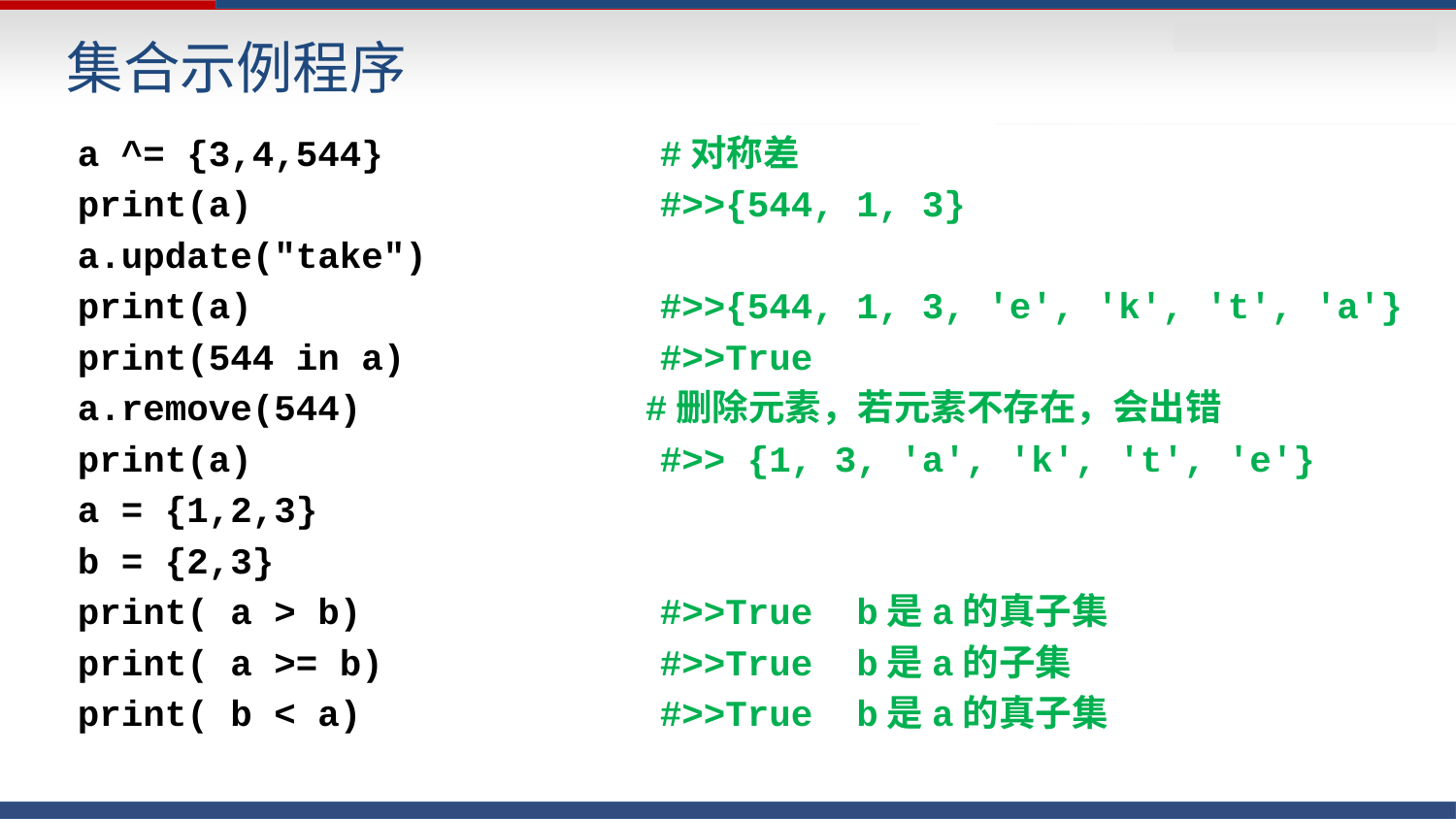

# 集合示例程序
a ^= {3,4,544}		#对称差
print(a)			#>>{544, 1, 3}
a.update("take")
print(a) 			#>>{544, 1, 3, 'e', 'k', 't', 'a'}
print(544 in a)		#>>True
a.remove(544)		      #删除元素，若元素不存在，会出错
print(a)		    	#>> {1, 3, 'a', 'k', 't', 'e'}
a = {1,2,3}
b = {2,3}
print( a > b)			#>>True  b是a的真子集
print( a >= b)		#>>True  b是a的子集
print( b < a)			#>>True  b是a的真子集
47